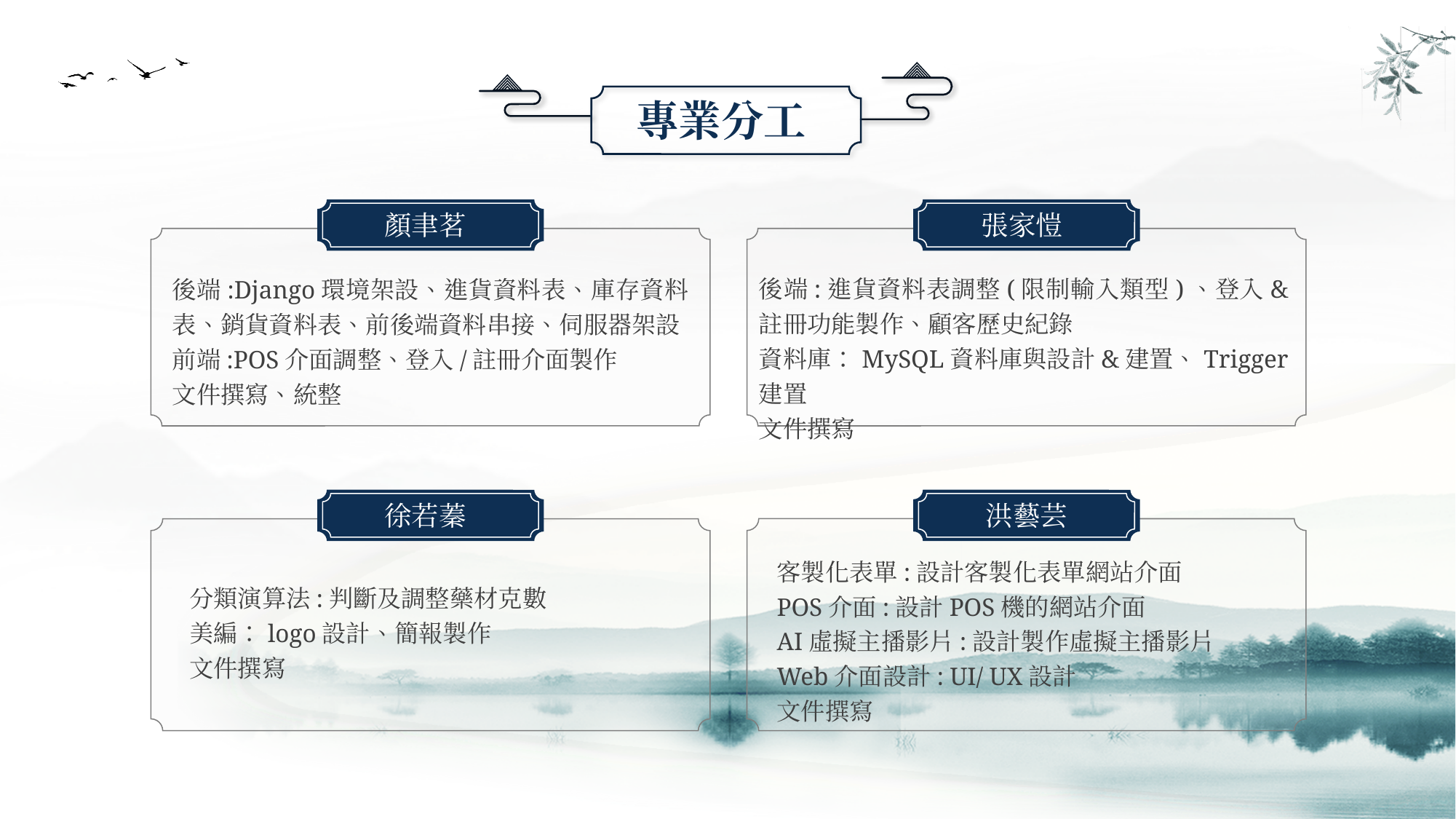

專業分工

顏聿茗
張家愷

後端:進貨資料表調整(限制輸入類型)、登入&註冊功能製作、顧客歷史紀錄
資料庫：MySQL資料庫與設計&建置、Trigger建置
文件撰寫
後端:Django環境架設、進貨資料表、庫存資料表、銷貨資料表、前後端資料串接、伺服器架設
前端:POS介面調整、登入/註冊介面製作
文件撰寫、統整

徐若蓁
洪藝芸

客製化表單:設計客製化表單網站介面
POS介面:設計POS機的網站介面
AI虛擬主播影片:設計製作虛擬主播影片
Web介面設計: UI/ UX設計
文件撰寫
分類演算法:判斷及調整藥材克數
美編：logo設計、簡報製作
文件撰寫